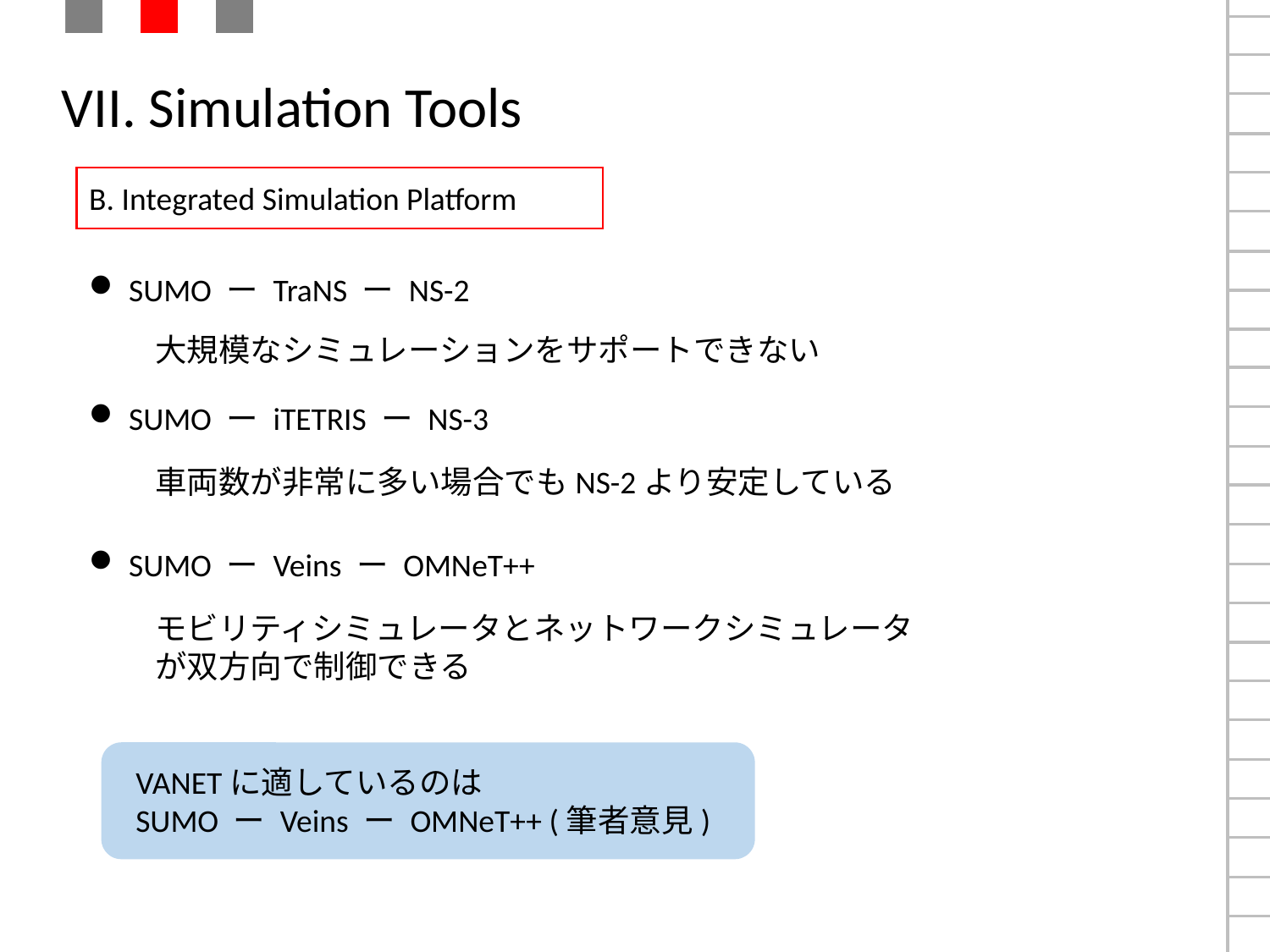

# VII. Simulation Tools

B. Integrated Simulation Platform
SUMO ー TraNS ー NS-2
大規模なシミュレーションをサポートできない
SUMO ー iTETRIS ー NS-3
車両数が非常に多い場合でもNS-2より安定している
SUMO ー Veins ー OMNeT++
モビリティシミュレータとネットワークシミュレータが双方向で制御できる

VANETに適しているのは
SUMO ー Veins ー OMNeT++ (筆者意見)